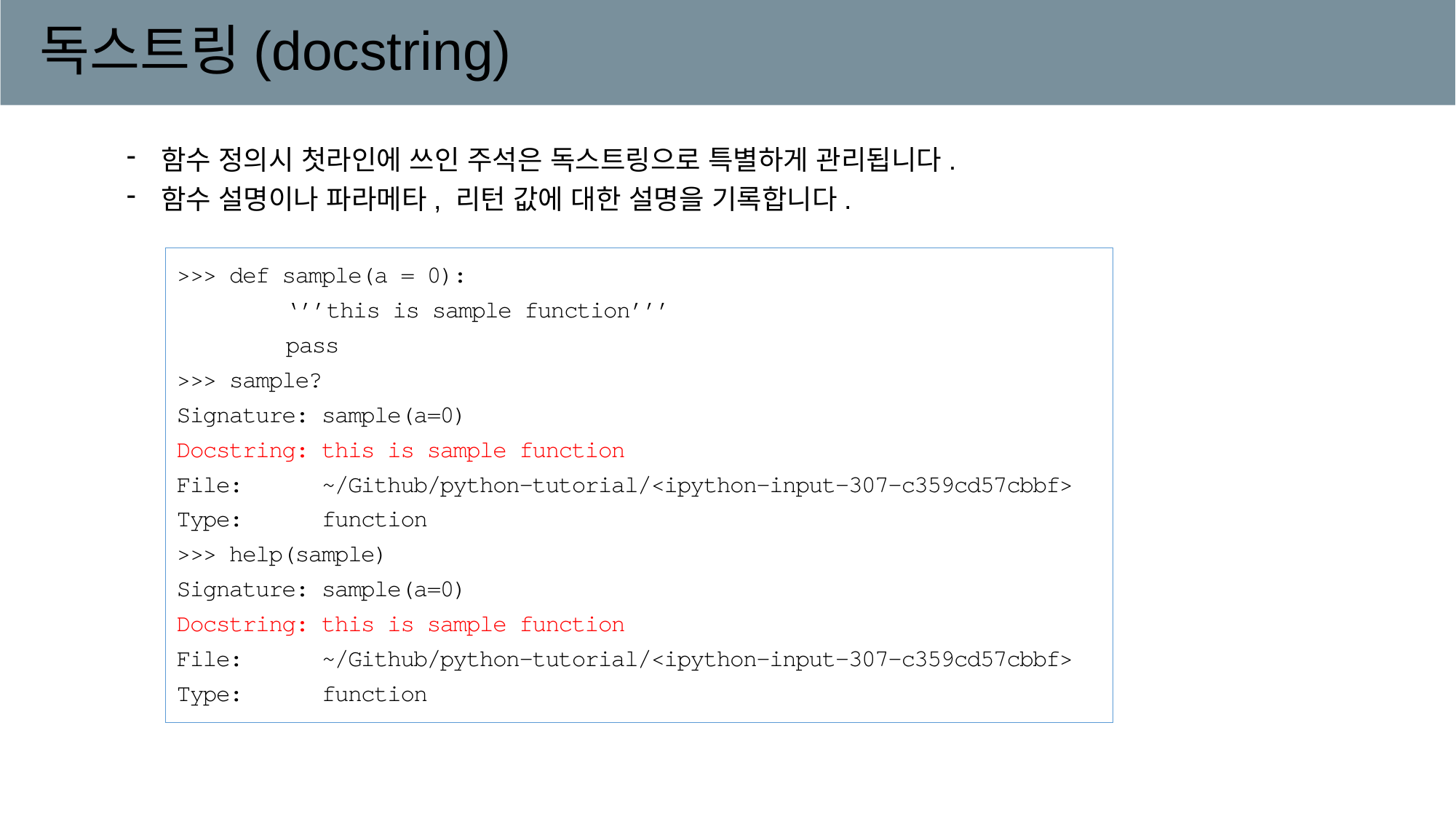

# 독스트링(docstring)
함수 정의시 첫라인에 쓰인 주석은 독스트링으로 특별하게 관리됩니다.
함수 설명이나 파라메타, 리턴 값에 대한 설명을 기록합니다.
>>> def sample(a = 0):
	‘’’this is sample function’’’
	pass
>>> sample?
Signature: sample(a=0)
Docstring: this is sample function
File:      ~/Github/python-tutorial/<ipython-input-307-c359cd57cbbf>
Type:      function
>>> help(sample)
Signature: sample(a=0)
Docstring: this is sample function
File:      ~/Github/python-tutorial/<ipython-input-307-c359cd57cbbf>
Type:      function